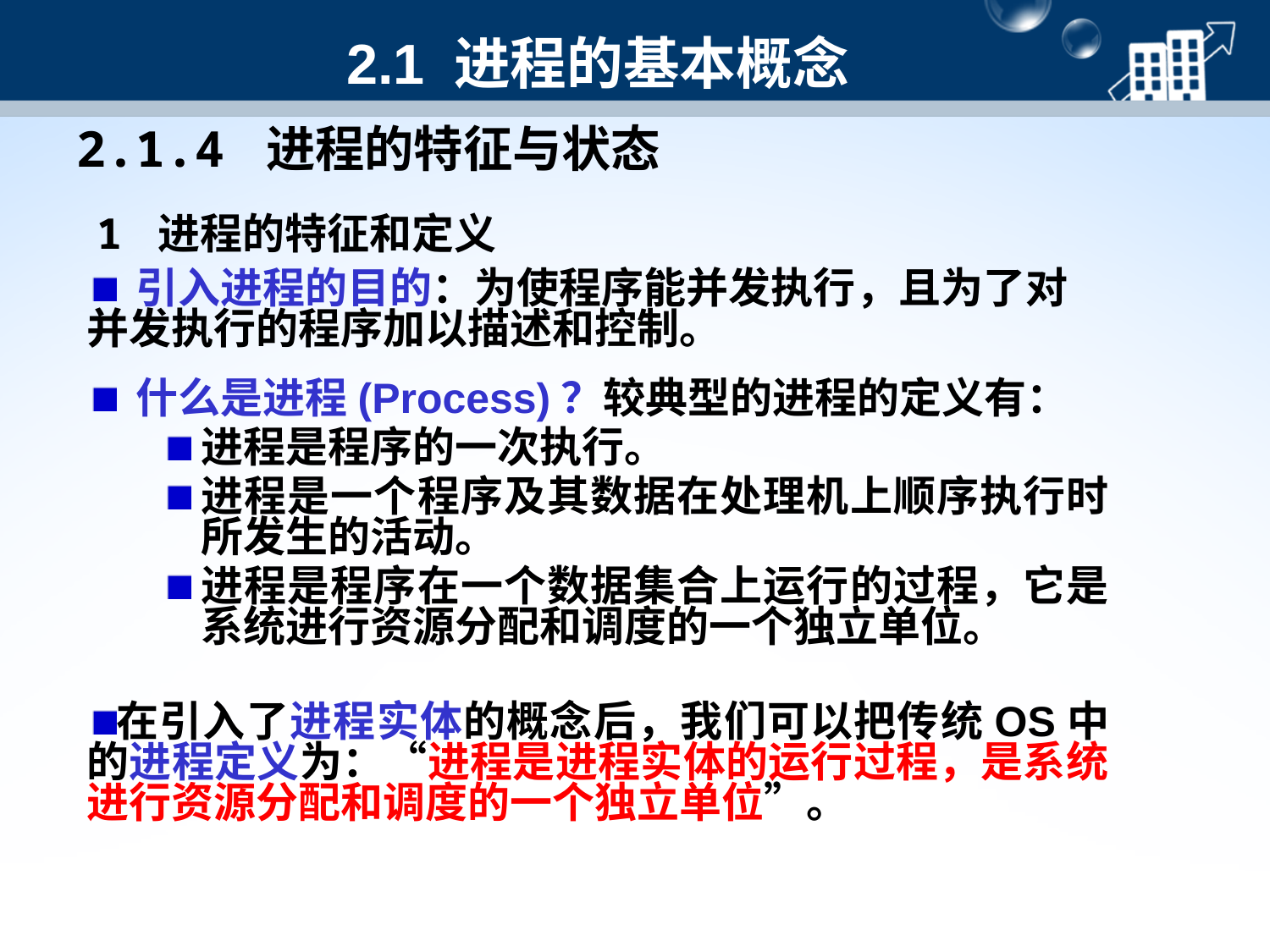

# 2.1 进程的基本概念
2.1.4 进程的特征与状态
1 进程的特征和定义
 引入进程的目的：为使程序能并发执行，且为了对并发执行的程序加以描述和控制。

 什么是进程(Process)？较典型的进程的定义有：
进程是程序的一次执行。
进程是一个程序及其数据在处理机上顺序执行时所发生的活动。
进程是程序在一个数据集合上运行的过程，它是系统进行资源分配和调度的一个独立单位。

在引入了进程实体的概念后，我们可以把传统OS中的进程定义为：“进程是进程实体的运行过程，是系统进行资源分配和调度的一个独立单位”。